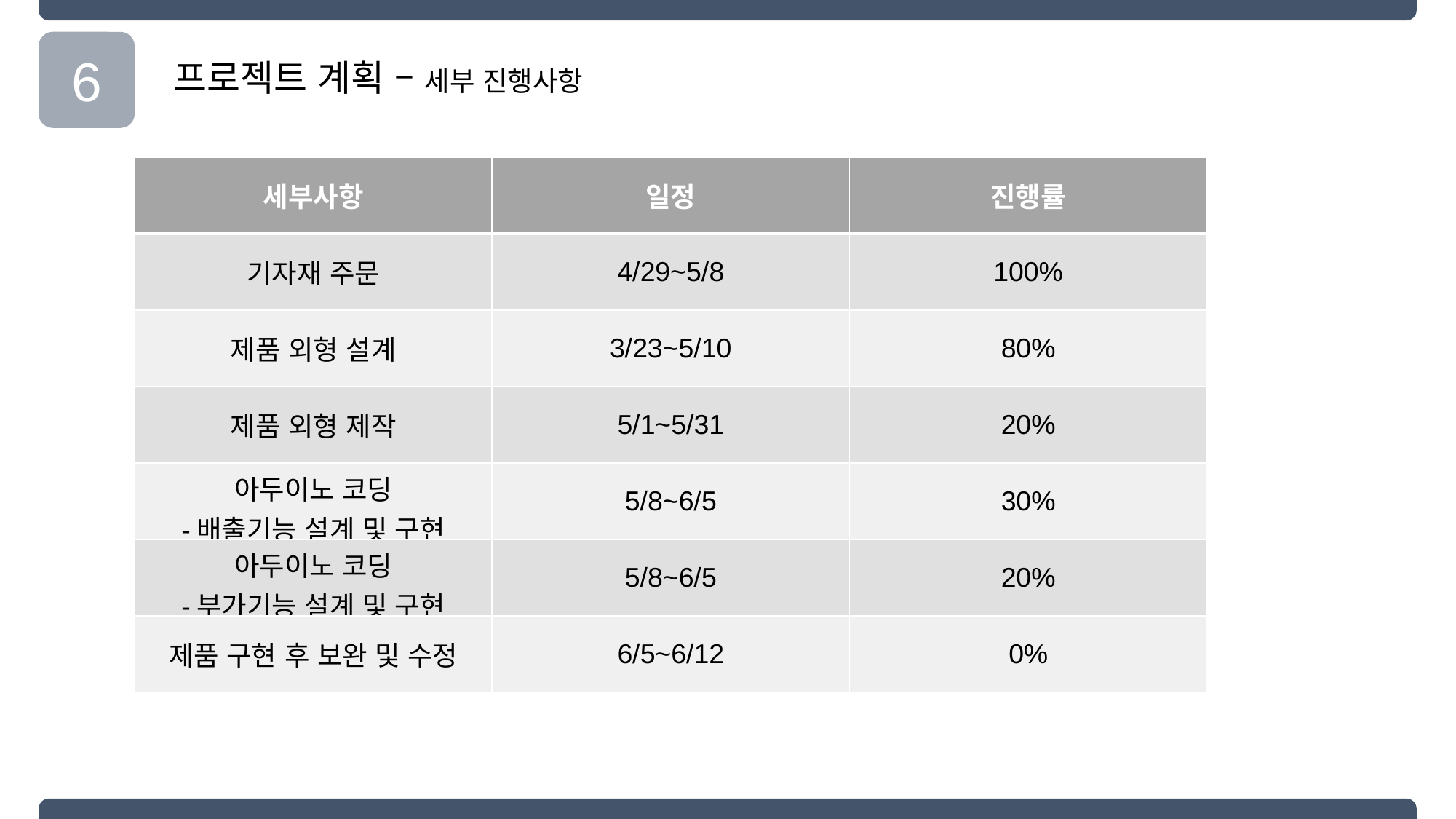

6
프로젝트 계획 – 세부 진행사항
| 세부사항 | 일정 | 진행률 |
| --- | --- | --- |
| 기자재 주문 | 4/29~5/8 | 100% |
| 제품 외형 설계 | 3/23~5/10 | 80% |
| 제품 외형 제작 | 5/1~5/31 | 20% |
| 아두이노 코딩 -배출기능 설계 및 구현 | 5/8~6/5 | 30% |
| 아두이노 코딩 -부가기능 설계 및 구현 | 5/8~6/5 | 20% |
| 제품 구현 후 보완 및 수정 | 6/5~6/12 | 0% |